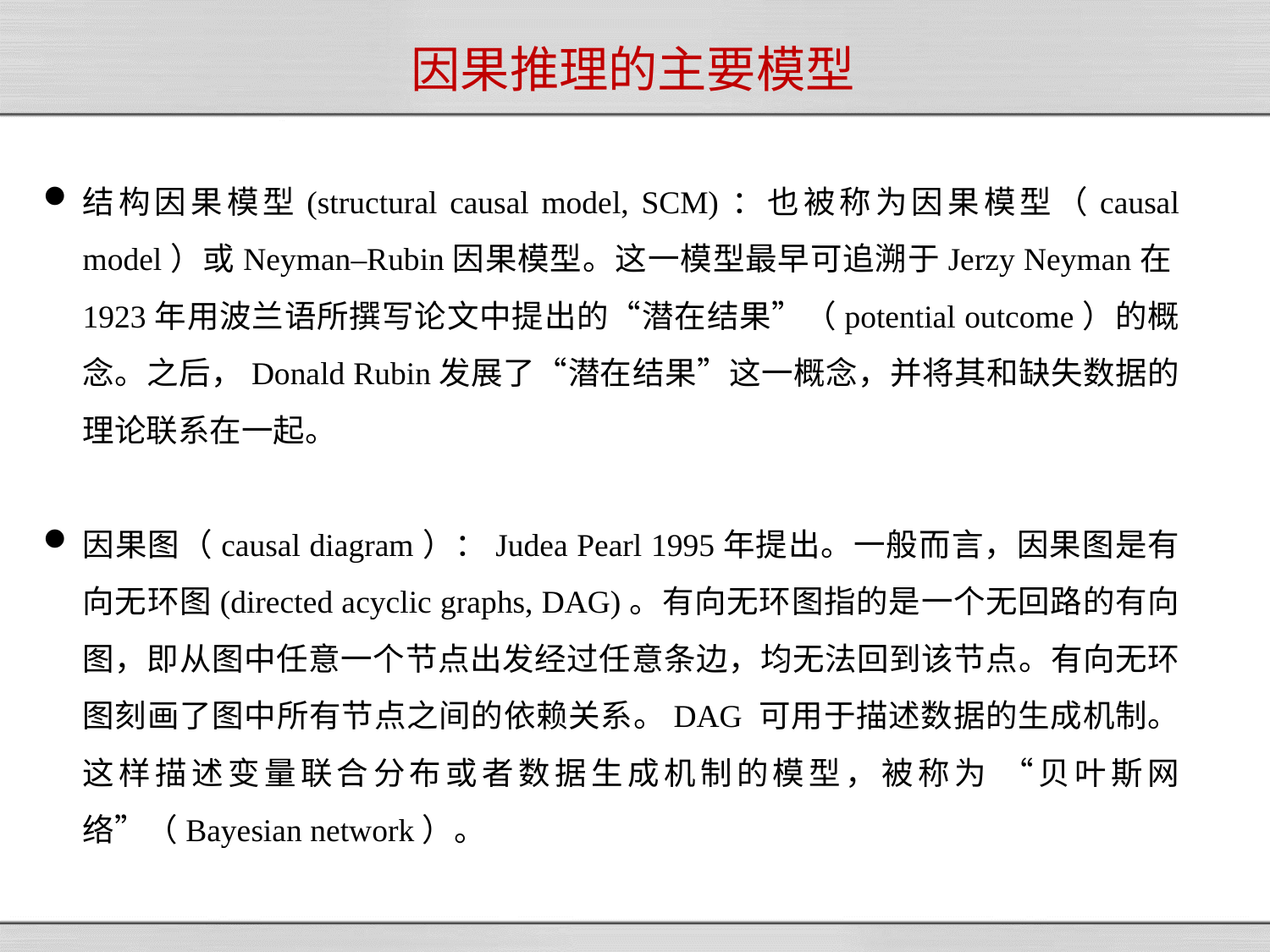

# 因果推理的主要模型
结构因果模型(structural causal model, SCM)：也被称为因果模型（causal model）或Neyman–Rubin因果模型。这一模型最早可追溯于Jerzy Neyman在1923年用波兰语所撰写论文中提出的“潜在结果”（potential outcome）的概念。之后，Donald Rubin发展了“潜在结果”这一概念，并将其和缺失数据的理论联系在一起。

因果图（causal diagram）：Judea Pearl 1995年提出。一般而言，因果图是有向无环图(directed acyclic graphs, DAG)。有向无环图指的是一个无回路的有向图，即从图中任意一个节点出发经过任意条边，均无法回到该节点。有向无环图刻画了图中所有节点之间的依赖关系。DAG 可用于描述数据的生成机制。这样描述变量联合分布或者数据生成机制的模型，被称为 “贝叶斯网络”（Bayesian network）。